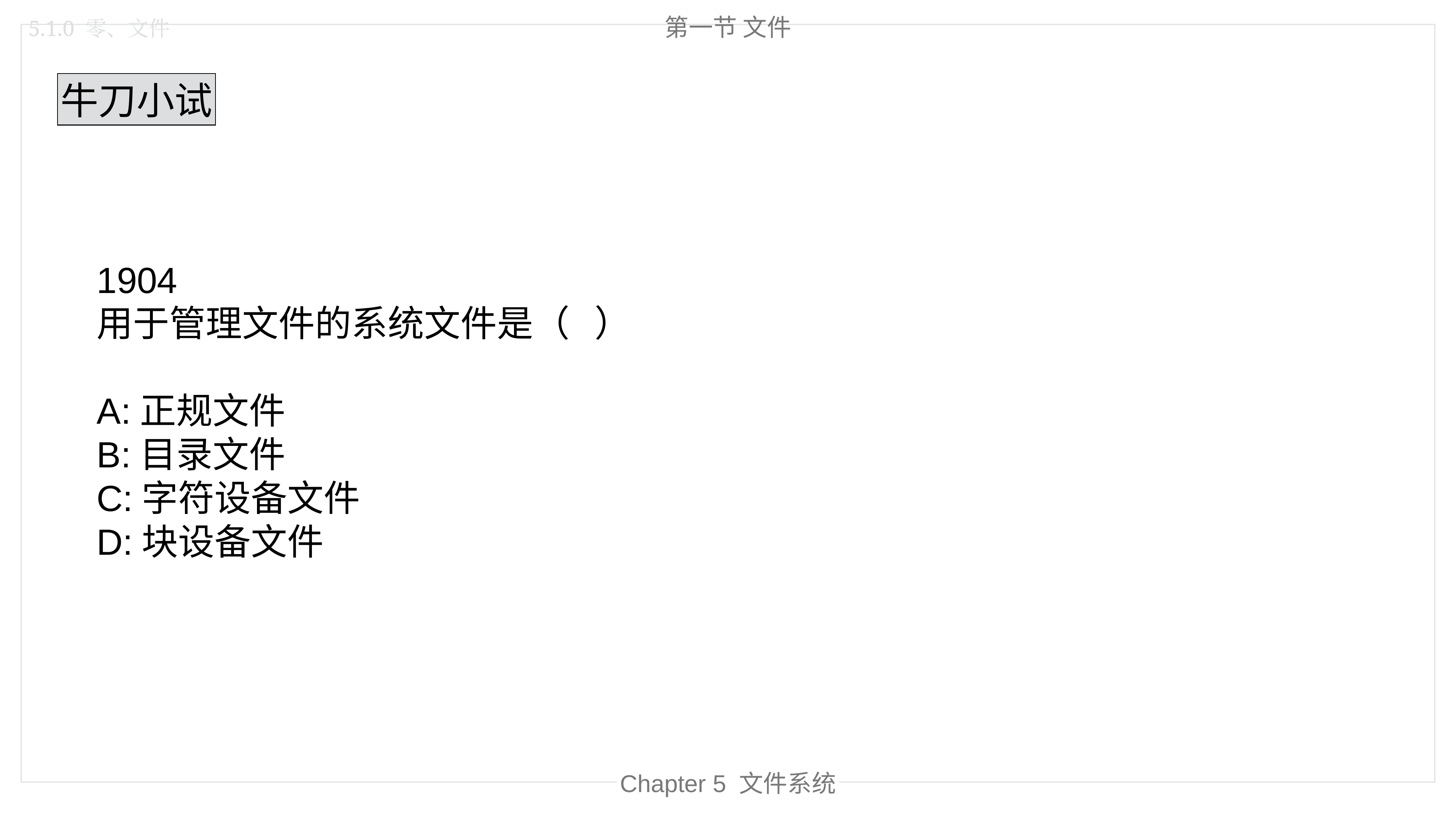

第一节 文件
5.1.0 零、文件

牛刀小试
1904
用于管理文件的系统文件是（   ）

A:正规文件
B:目录文件
C:字符设备文件
D:块设备文件
Chapter 4 内存管理
Chapter 5 文件系统